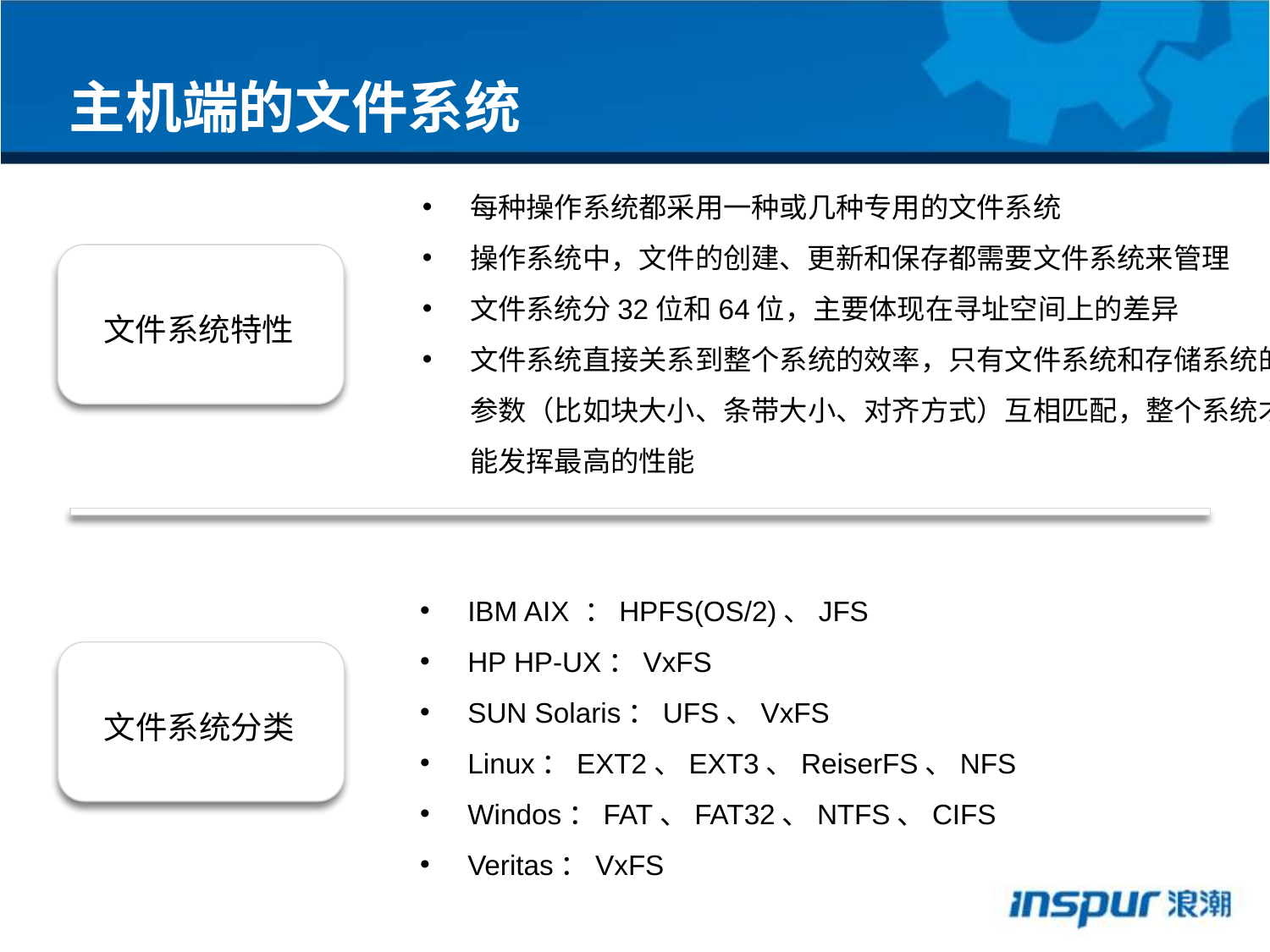

主机端的文件系统
每种操作系统都采用一种或几种专用的文件系统
操作系统中，文件的创建、更新和保存都需要文件系统来管理
文件系统分32位和64位，主要体现在寻址空间上的差异
文件系统直接关系到整个系统的效率，只有文件系统和存储系统的参数（比如块大小、条带大小、对齐方式）互相匹配，整个系统才能发挥最高的性能

文件系统特性

IBM AIX ：HPFS(OS/2)、JFS
HP HP-UX：VxFS
SUN Solaris：UFS、VxFS
Linux：EXT2、EXT3、ReiserFS、NFS
Windos：FAT、FAT32、NTFS、CIFS
Veritas：VxFS

文件系统分类